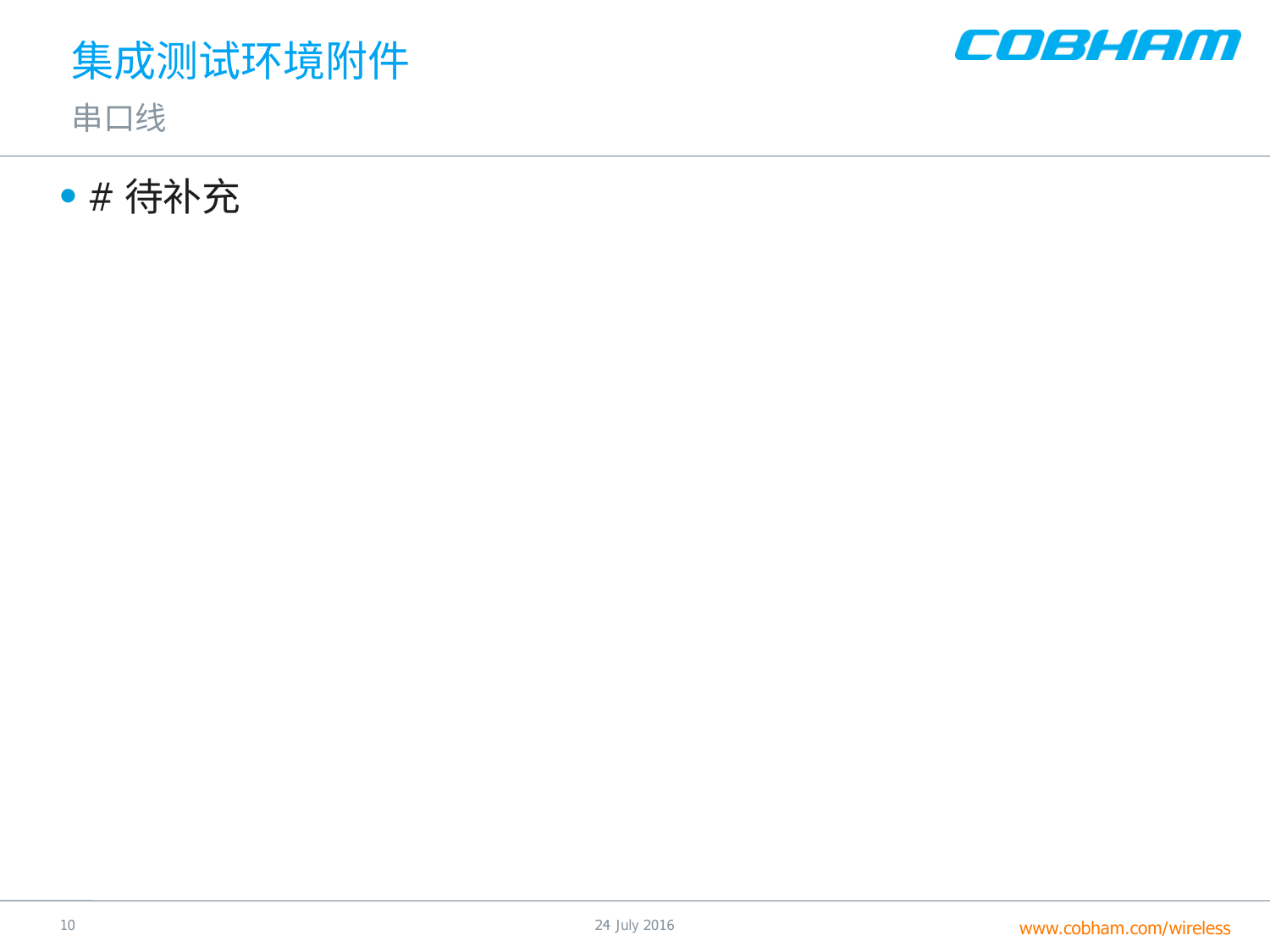

# 集成测试环境附件
串口线
#待补充
10
24 July 2016